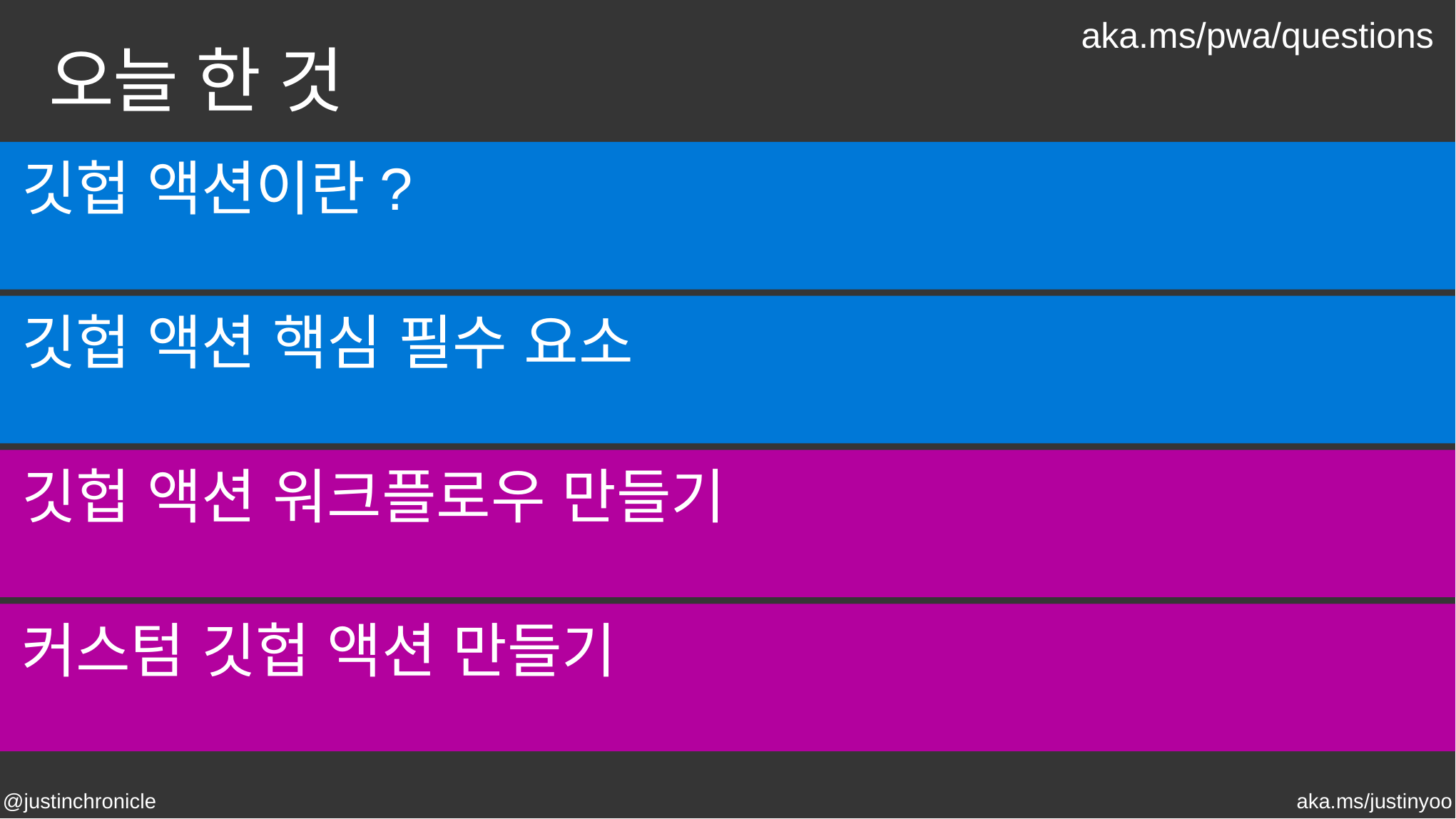

aka.ms/pwa/questions
# 오늘 한 것
깃헙 액션이란?
깃헙 액션 핵심 필수 요소
깃헙 액션 워크플로우 만들기
커스텀 깃헙 액션 만들기